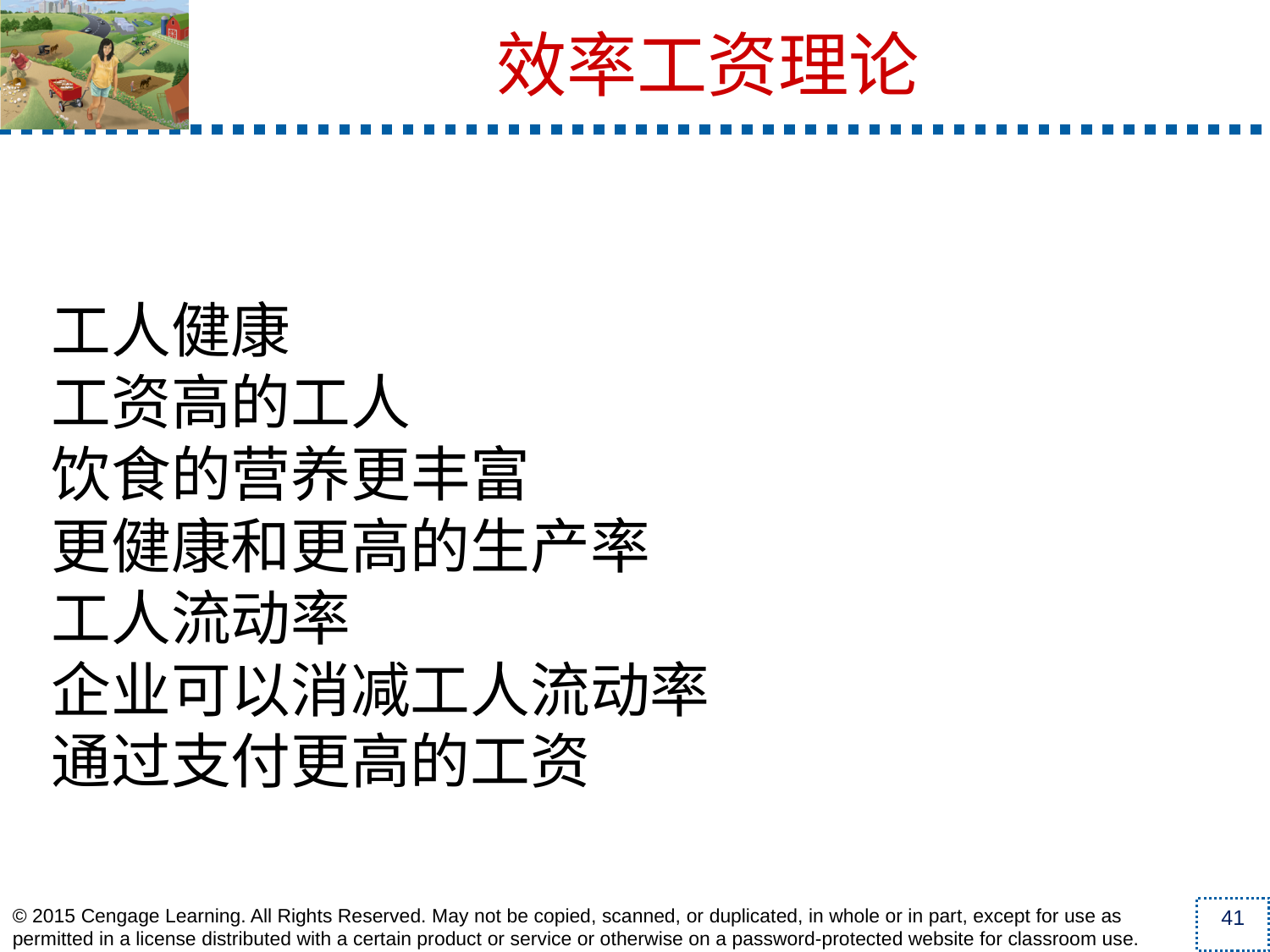

工人健康
工资高的工人
饮食的营养更丰富
更健康和更高的生产率
工人流动率
企业可以消减工人流动率
通过支付更高的工资
效率工资理论
41
© 2015 Cengage Learning. All Rights Reserved. May not be copied, scanned, or duplicated, in whole or in part, except for use as permitted in a license distributed with a certain product or service or otherwise on a password-protected website for classroom use.